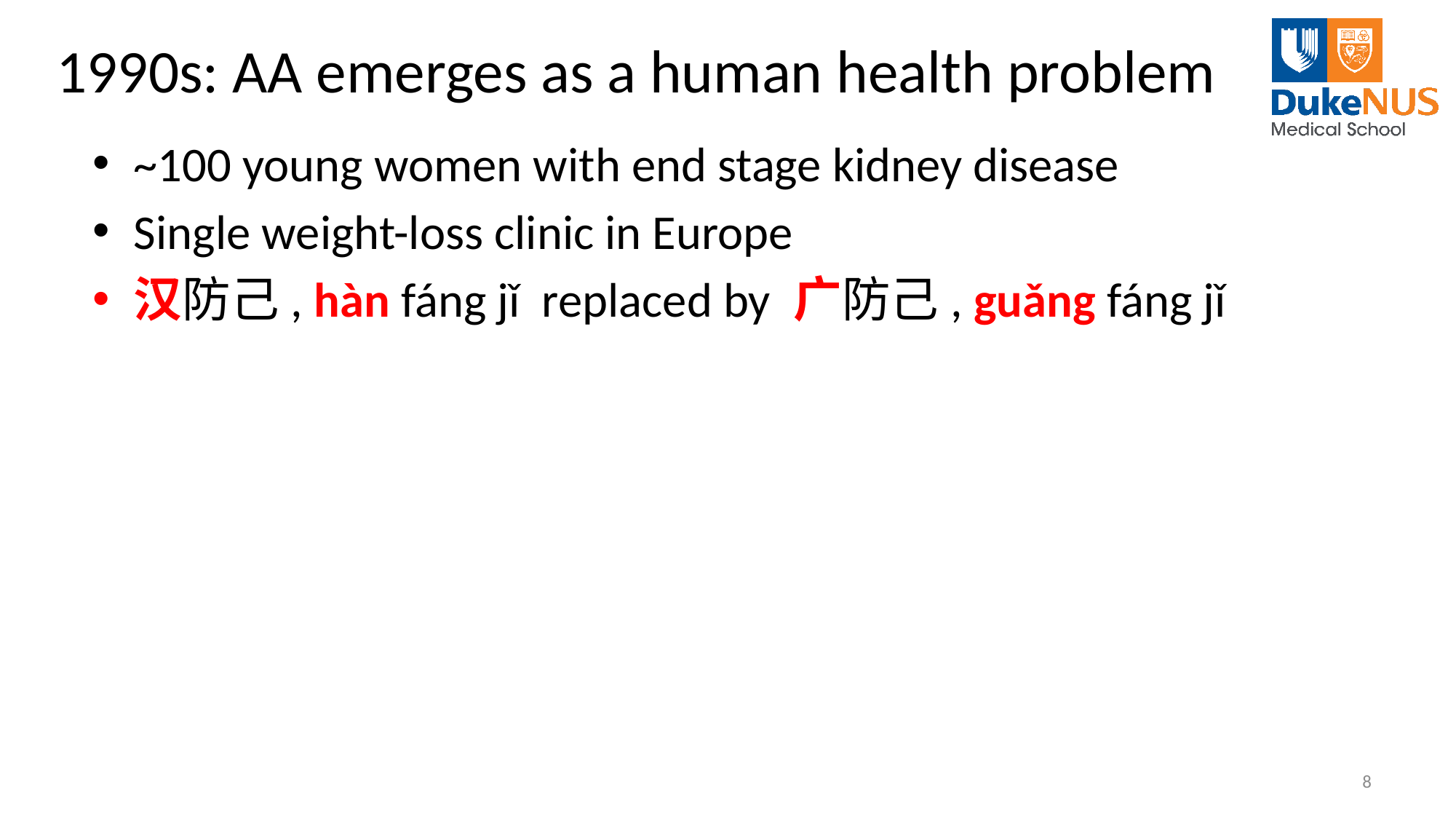

# 1990s: AA emerges as a human health problem
~100 young women with end stage kidney disease
Single weight-loss clinic in Europe
汉防己, hàn fáng jǐ  replaced by 广防己, guǎng fáng jǐ

8